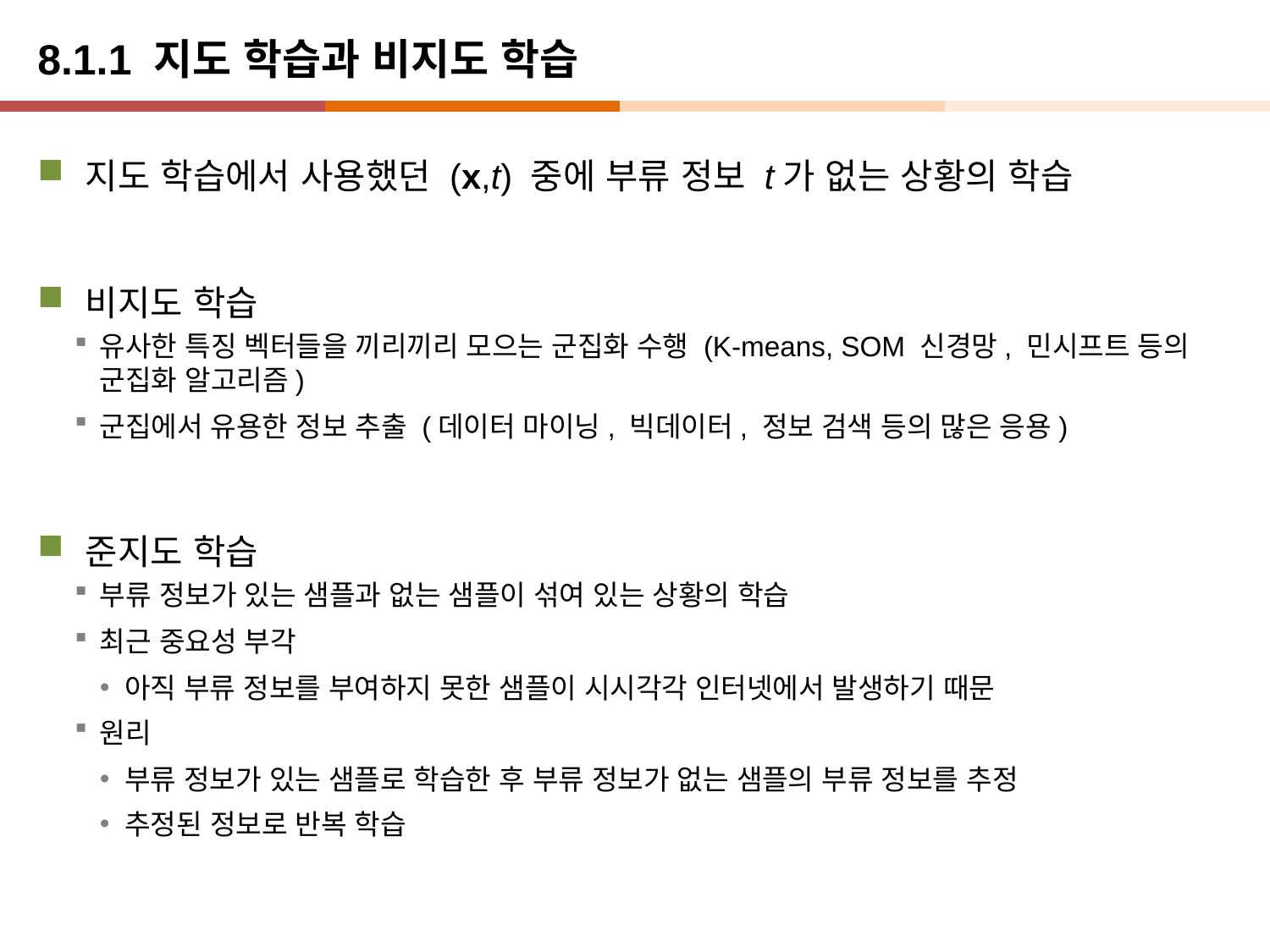

# 8.1.1 지도 학습과 비지도 학습
지도 학습에서 사용했던 (x,t) 중에 부류 정보 t가 없는 상황의 학습

비지도 학습
유사한 특징 벡터들을 끼리끼리 모으는 군집화 수행 (K-means, SOM 신경망, 민시프트 등의 군집화 알고리즘)
군집에서 유용한 정보 추출 (데이터 마이닝, 빅데이터, 정보 검색 등의 많은 응용)

준지도 학습
부류 정보가 있는 샘플과 없는 샘플이 섞여 있는 상황의 학습
최근 중요성 부각
아직 부류 정보를 부여하지 못한 샘플이 시시각각 인터넷에서 발생하기 때문
원리
부류 정보가 있는 샘플로 학습한 후 부류 정보가 없는 샘플의 부류 정보를 추정
추정된 정보로 반복 학습